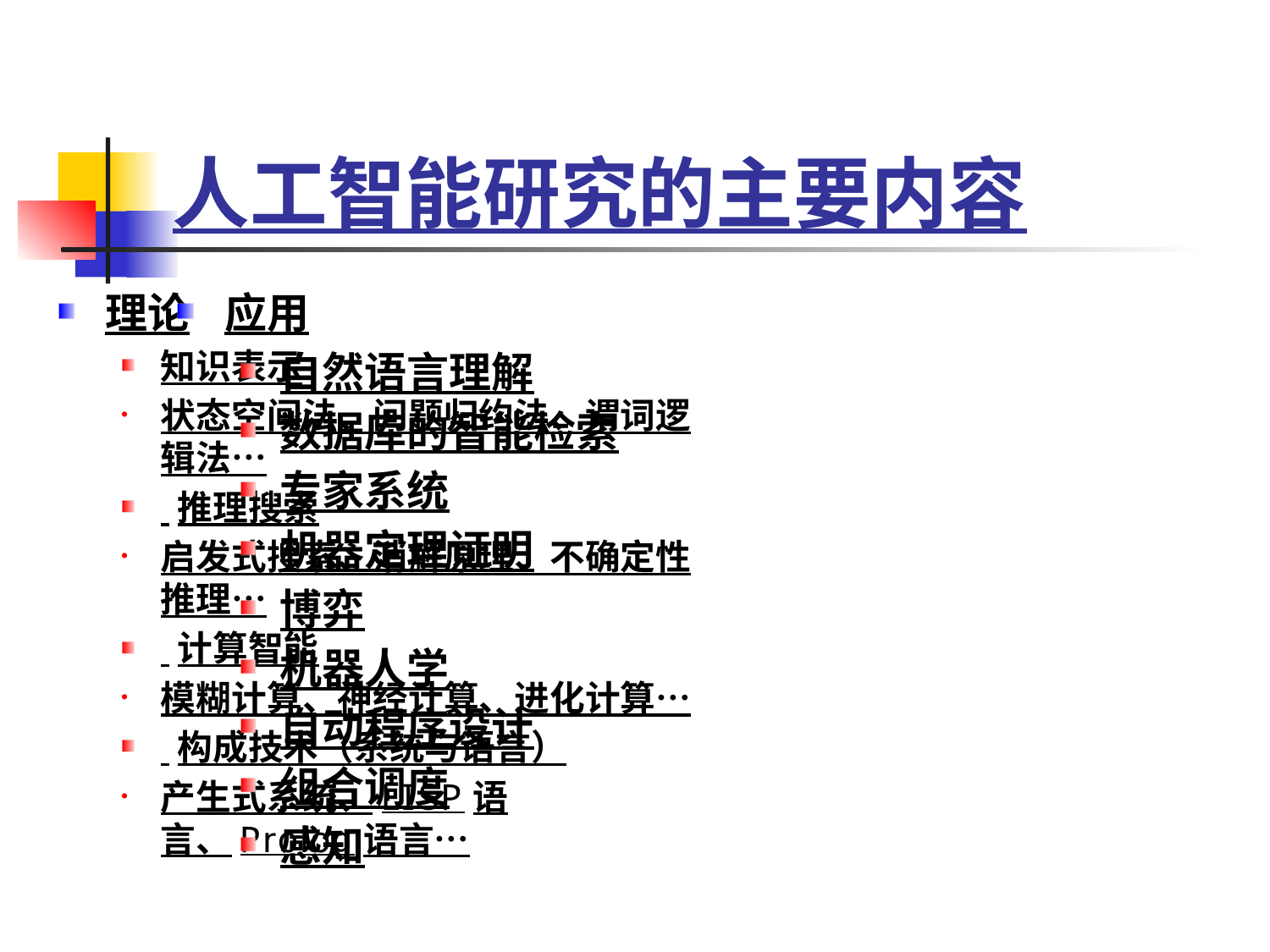

# 人工智能研究的主要内容
理论
知识表示
状态空间法、问题归约法、谓词逻辑法…
 推理搜索
启发式搜索、消解原理、不确定性推理…
 计算智能
模糊计算、神经计算、进化计算…
 构成技术（系统与语言）
产生式系统、LISP语言、Prolog语言…

应用
自然语言理解
数据库的智能检索
专家系统
机器定理证明
博弈
机器人学
自动程序设计
组合调度
感知